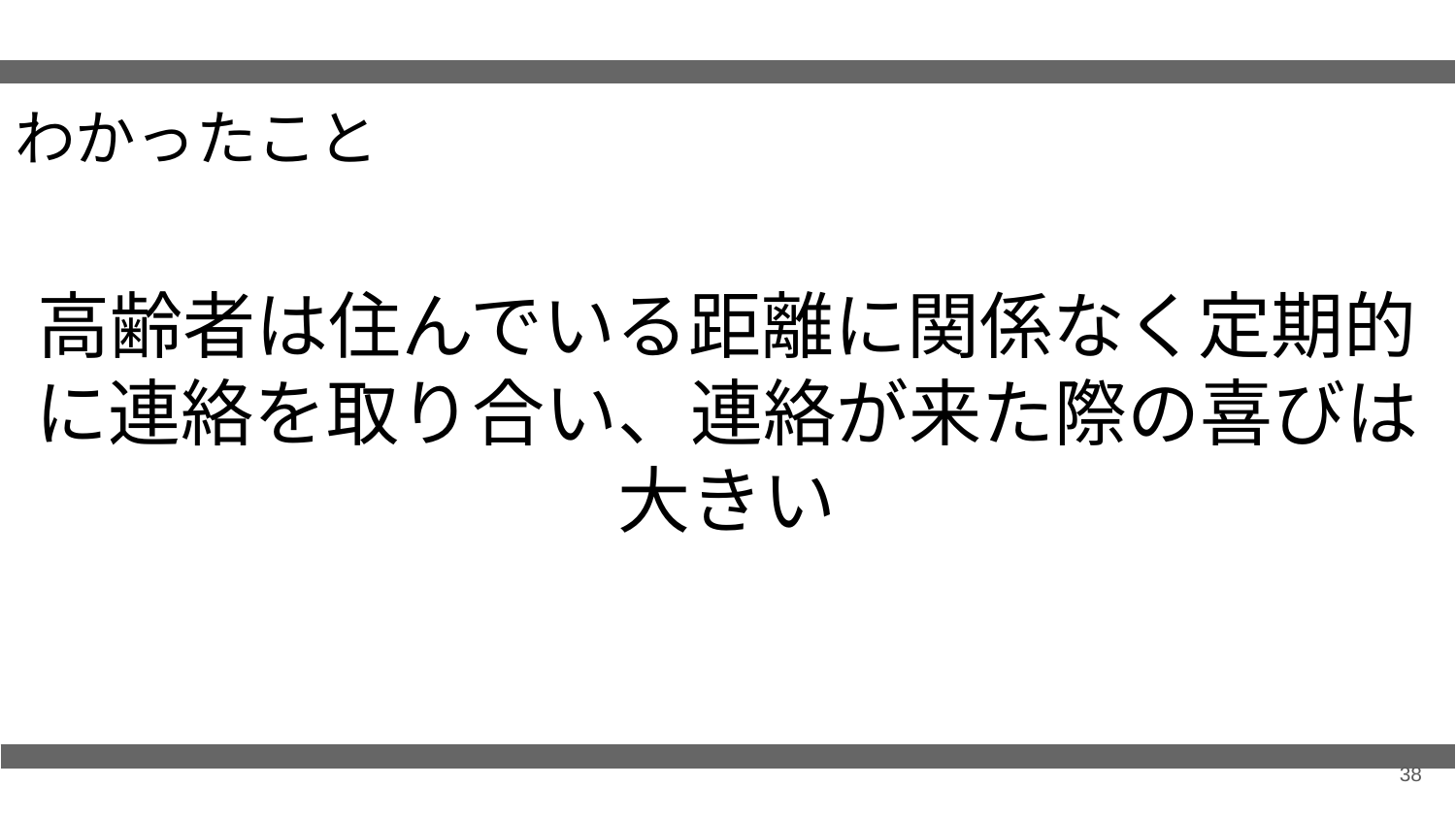

わかったこと
高齢者は住んでいる距離に関係なく定期的に連絡を取り合い、連絡が来た際の喜びは大きい
38